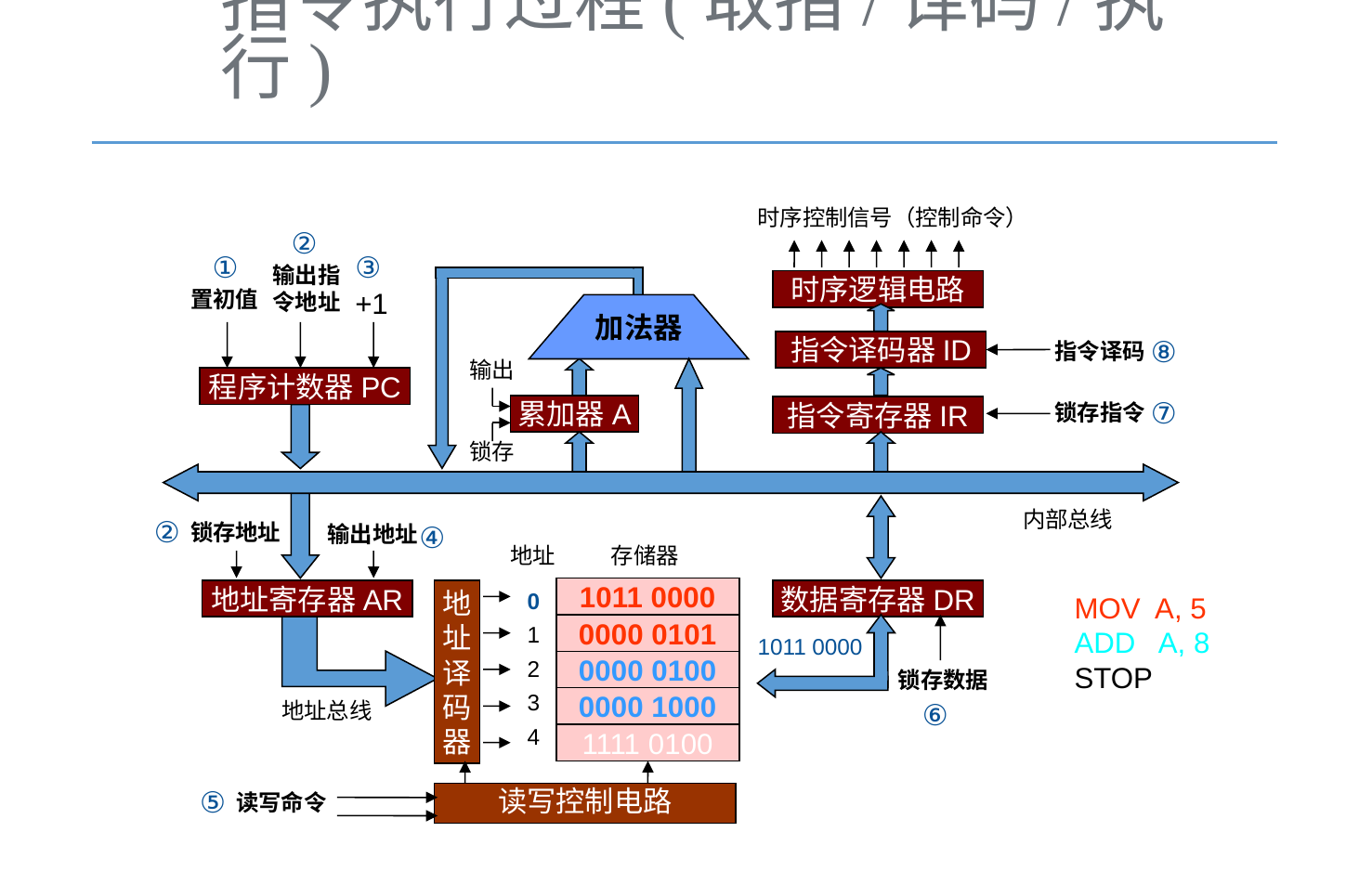

指令执行过程(取指/译码/执行)
时序控制信号（控制命令）
②
输出指令地址

①
置初值
③
+1

时序逻辑电路

加法器

指令译码器ID
⑧
指令译码

输出

程序计数器PC

累加器A
⑦
锁存指令
指令寄存器IR

锁存

内部总线
②
锁存地址
④
输出地址

地址
存储器

1011 0000
地址寄存器AR
地
址
译
码
器
数据寄存器DR

MOV  A, 5
ADD   A, 8
STOP
0
1
2
3
4

0000 0101

1011 0000
0000 0100
锁存数据
⑥

0000 1000
地址总线

1111 0100

读写控制电路
⑤
读写命令